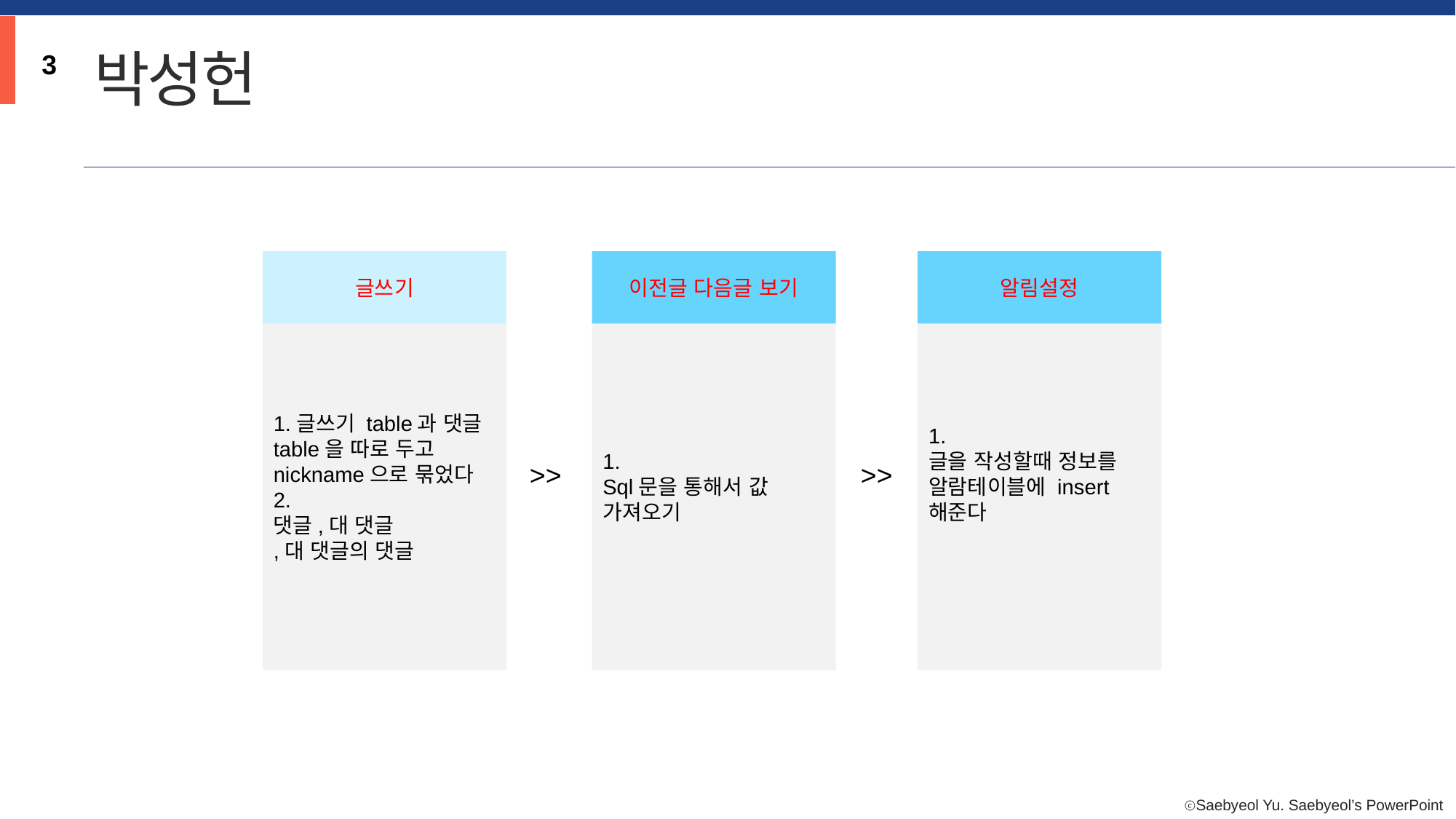

박성헌
3

글쓰기
이전글 다음글 보기
알림설정

1.글쓰기 table과 댓글 table을 따로 두고 nickname으로 묶었다
2.
댓글,대 댓글
,대 댓글의 댓글

1.
Sql문을 통해서 값 가져오기

1.
글을 작성할때 정보를 알람테이블에 insert 해준다

내용을 입력하세요
>>
>>